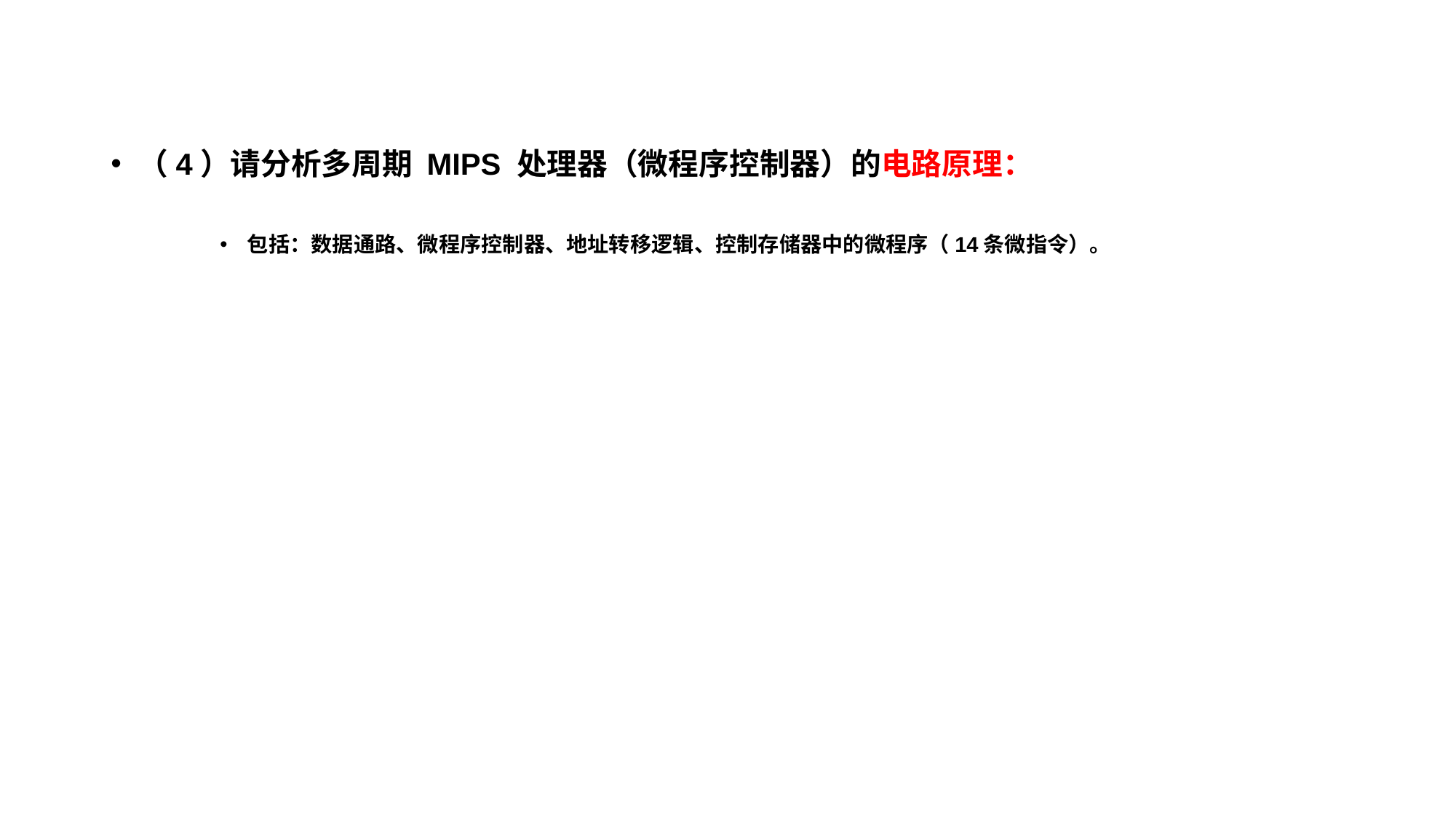

（4）请分析多周期 MIPS 处理器（微程序控制器）的电路原理：

包括：数据通路、微程序控制器、地址转移逻辑、控制存储器中的微程序（14条微指令）。